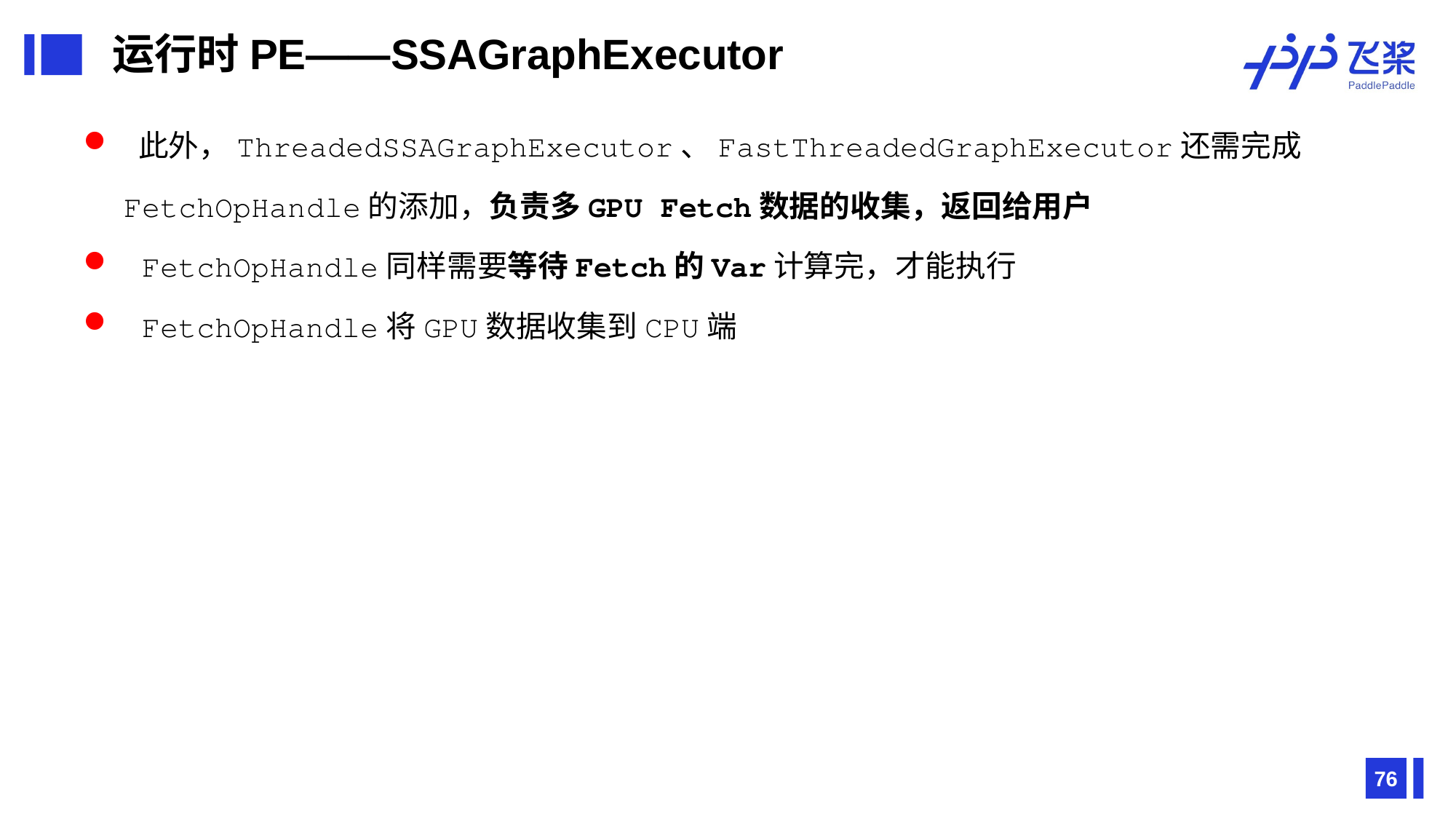

运行时PE——SSAGraphExecutor
 此外，ThreadedSSAGraphExecutor、FastThreadedGraphExecutor还需完成 FetchOpHandle的添加，负责多GPU Fetch数据的收集，返回给用户
 FetchOpHandle同样需要等待Fetch的Var计算完，才能执行
 FetchOpHandle将GPU数据收集到CPU端
76